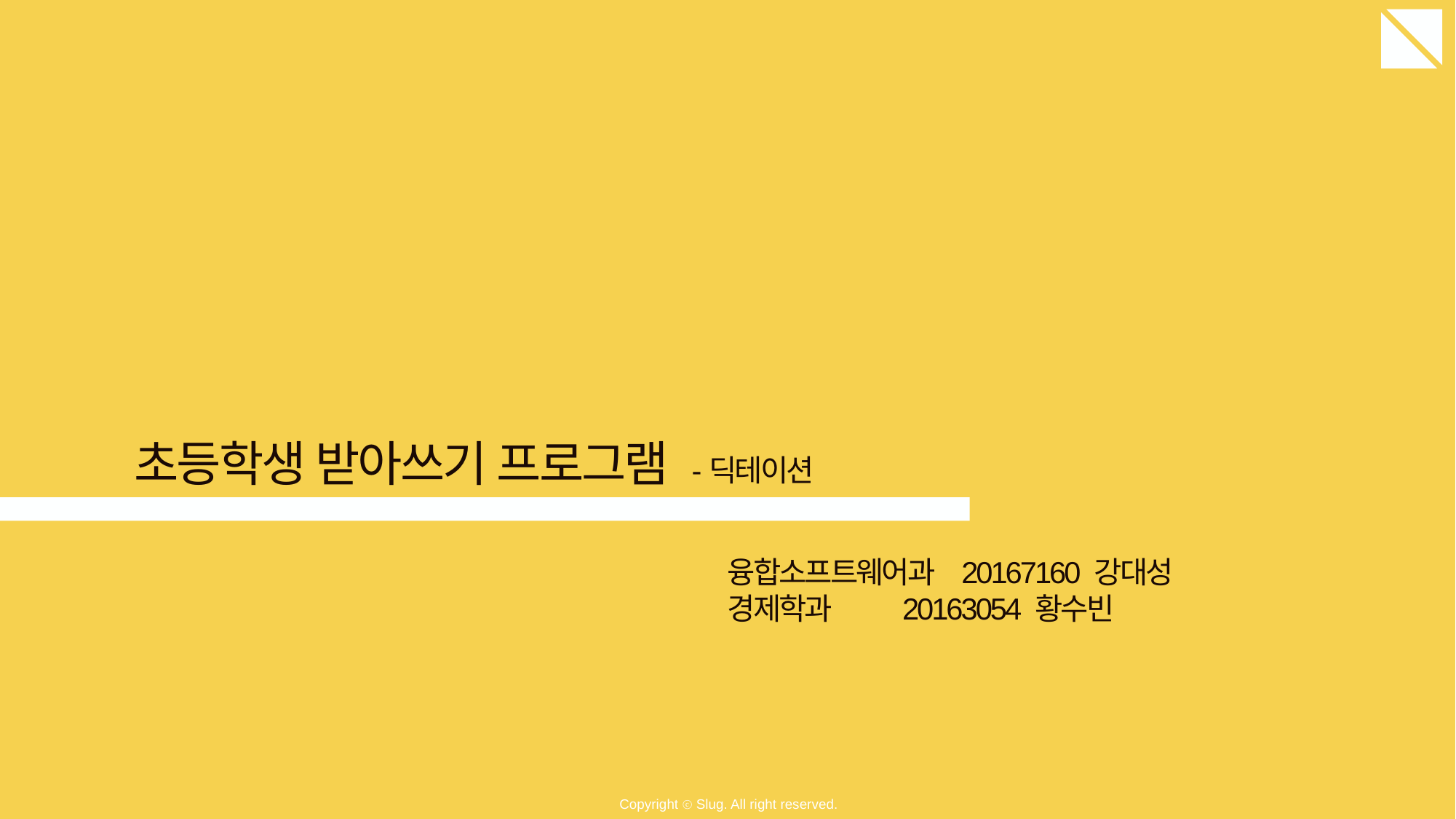

초등학생 받아쓰기 프로그램 -딕테이션

융합소프트웨어과   20167160 강대성
경제학과          20163054 황수빈
Copyright ⓒ Slug. All right reserved.